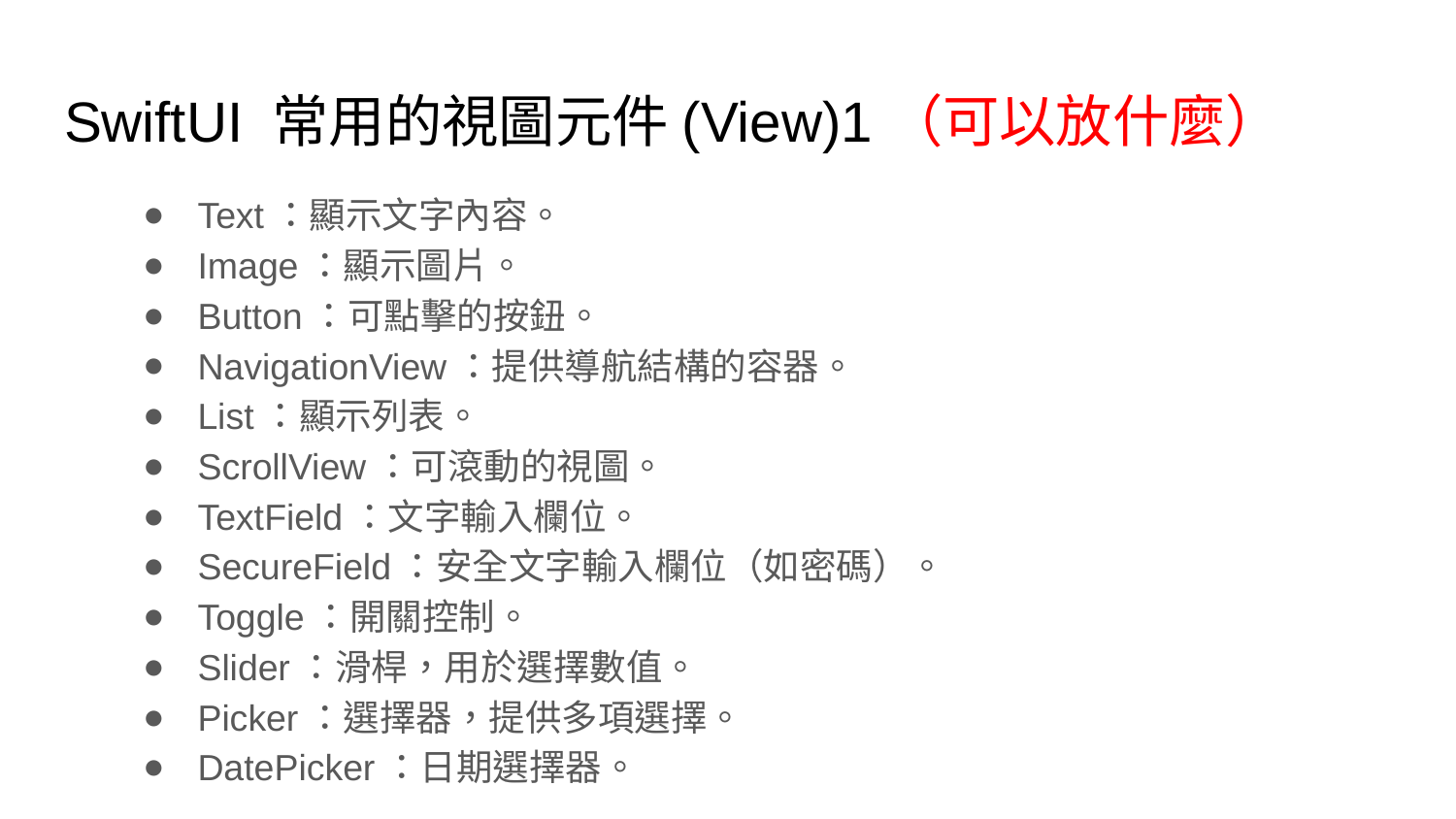

# SwiftUI 常用的視圖元件(View)1（可以放什麼）
Text：顯示文字內容。
Image：顯示圖片。
Button：可點擊的按鈕。
NavigationView：提供導航結構的容器。
List：顯示列表。
ScrollView：可滾動的視圖。
TextField：文字輸入欄位。
SecureField：安全文字輸入欄位（如密碼）。
Toggle：開關控制。
Slider：滑桿，用於選擇數值。
Picker：選擇器，提供多項選擇。
DatePicker：日期選擇器。